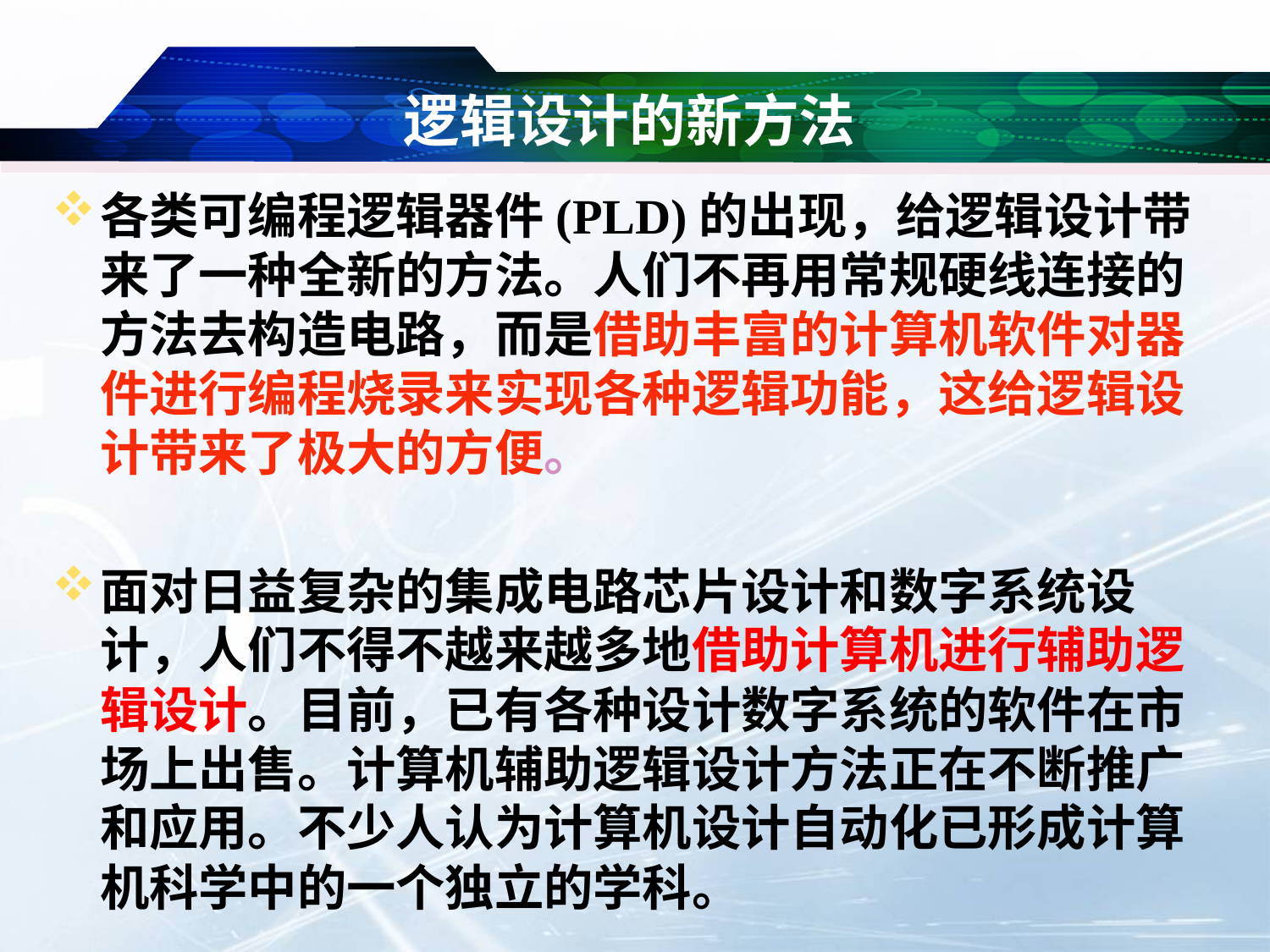

# 逻辑设计的新方法
各类可编程逻辑器件(PLD)的出现，给逻辑设计带来了一种全新的方法。人们不再用常规硬线连接的方法去构造电路，而是借助丰富的计算机软件对器件进行编程烧录来实现各种逻辑功能，这给逻辑设计带来了极大的方便。

面对日益复杂的集成电路芯片设计和数字系统设计，人们不得不越来越多地借助计算机进行辅助逻辑设计。目前，已有各种设计数字系统的软件在市场上出售。计算机辅助逻辑设计方法正在不断推广和应用。不少人认为计算机设计自动化已形成计算机科学中的一个独立的学科。